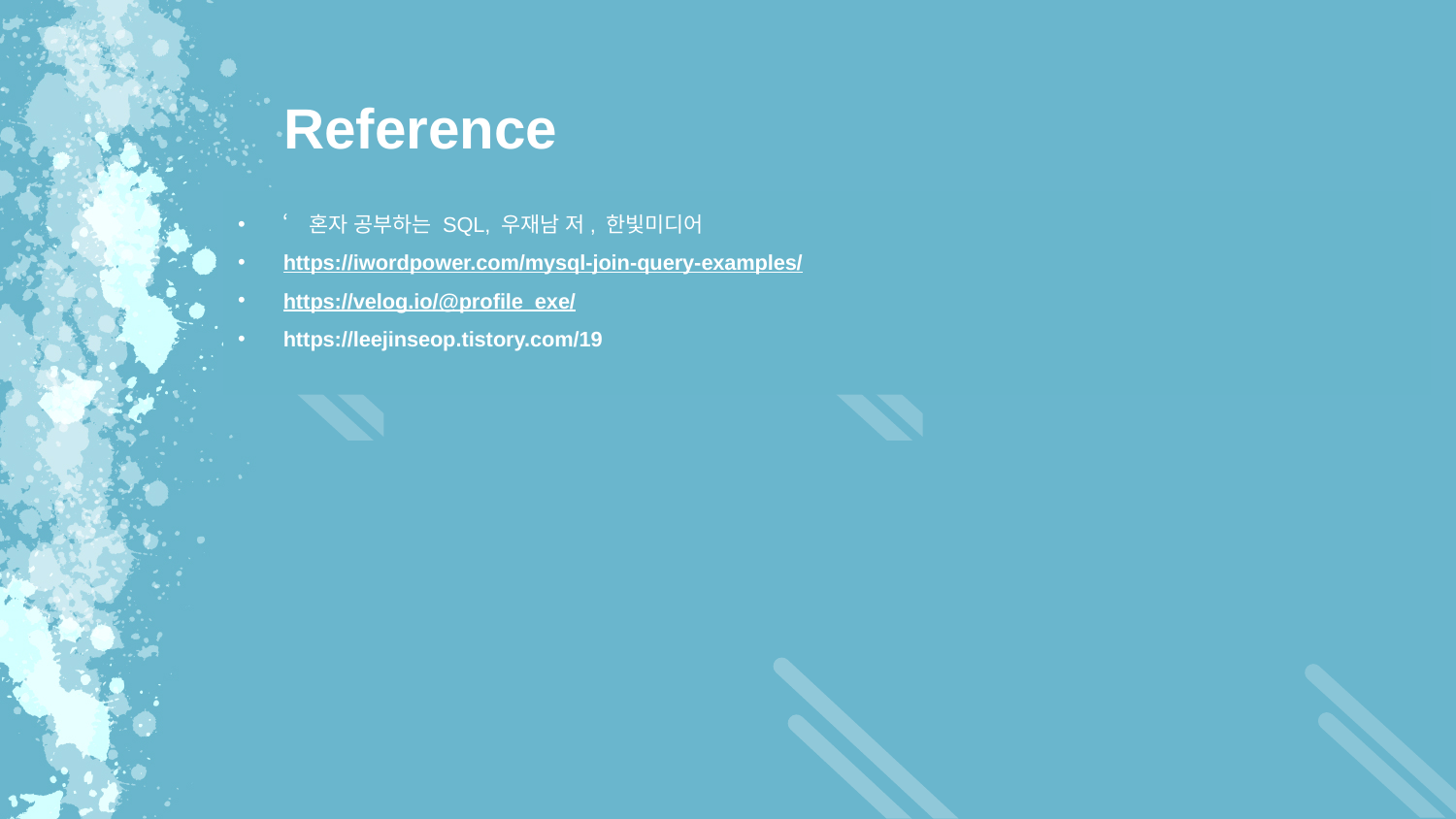

Reference
‘혼자 공부하는 SQL, 우재남 저, 한빛미디어
https://iwordpower.com/mysql-join-query-examples/
https://velog.io/@profile_exe/
https://leejinseop.tistory.com/19